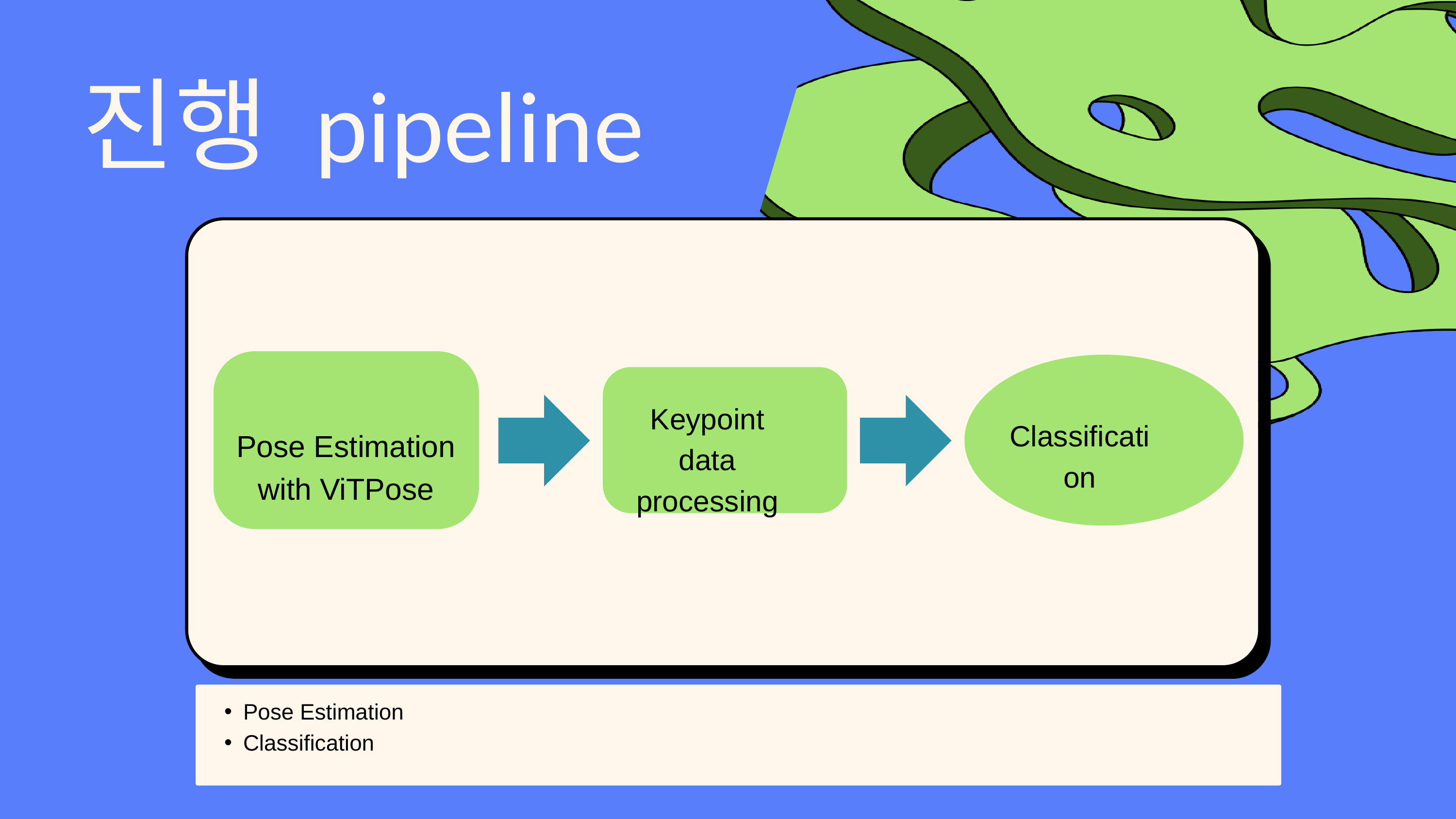

진행 pipeline

Pose Estimation
with ViTPose

Classification

Keypoint data
processing

Pose Estimation
Classification